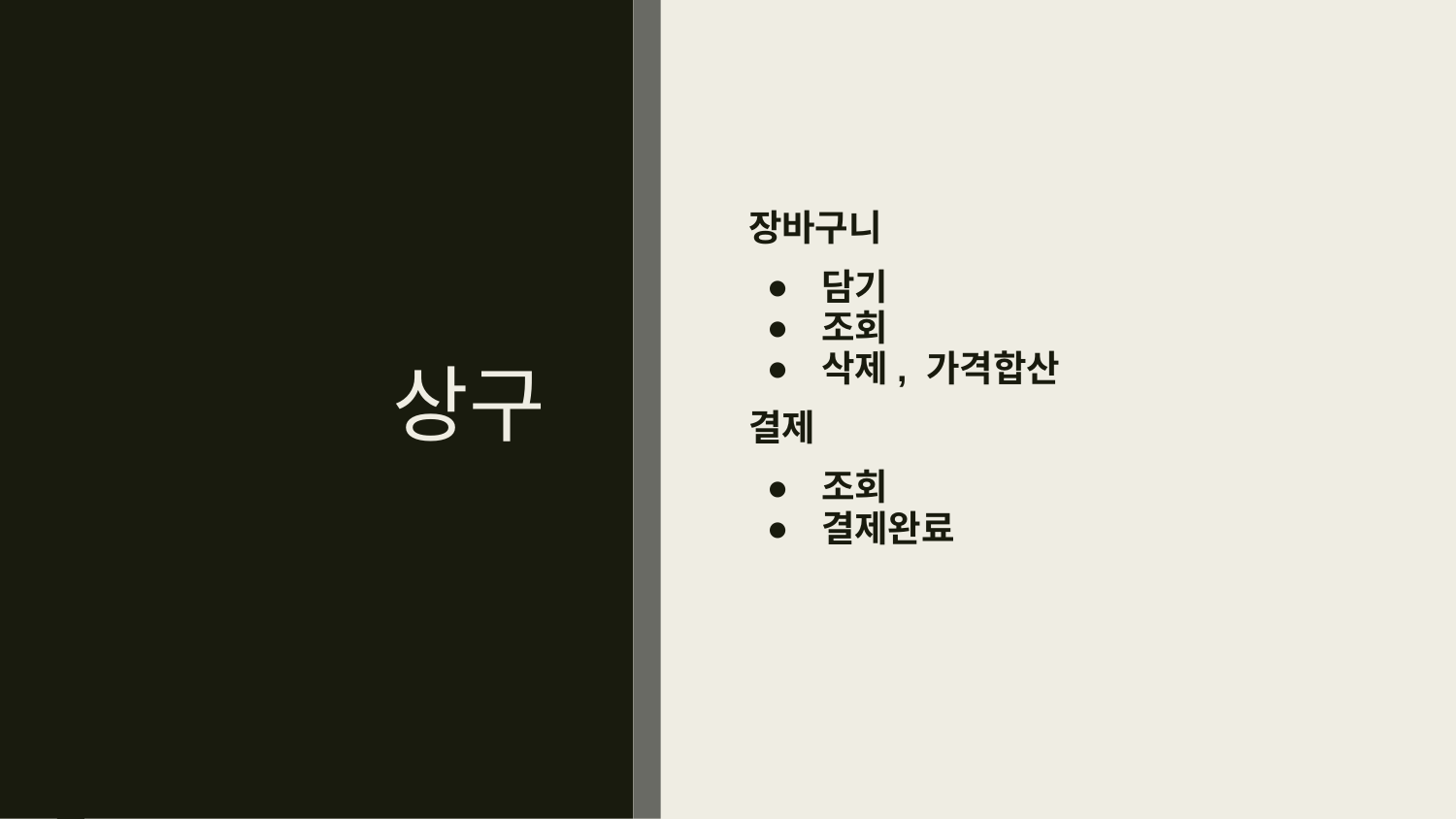

# 상구
장바구니
담기
조회
삭제, 가격합산
결제
조회
결제완료